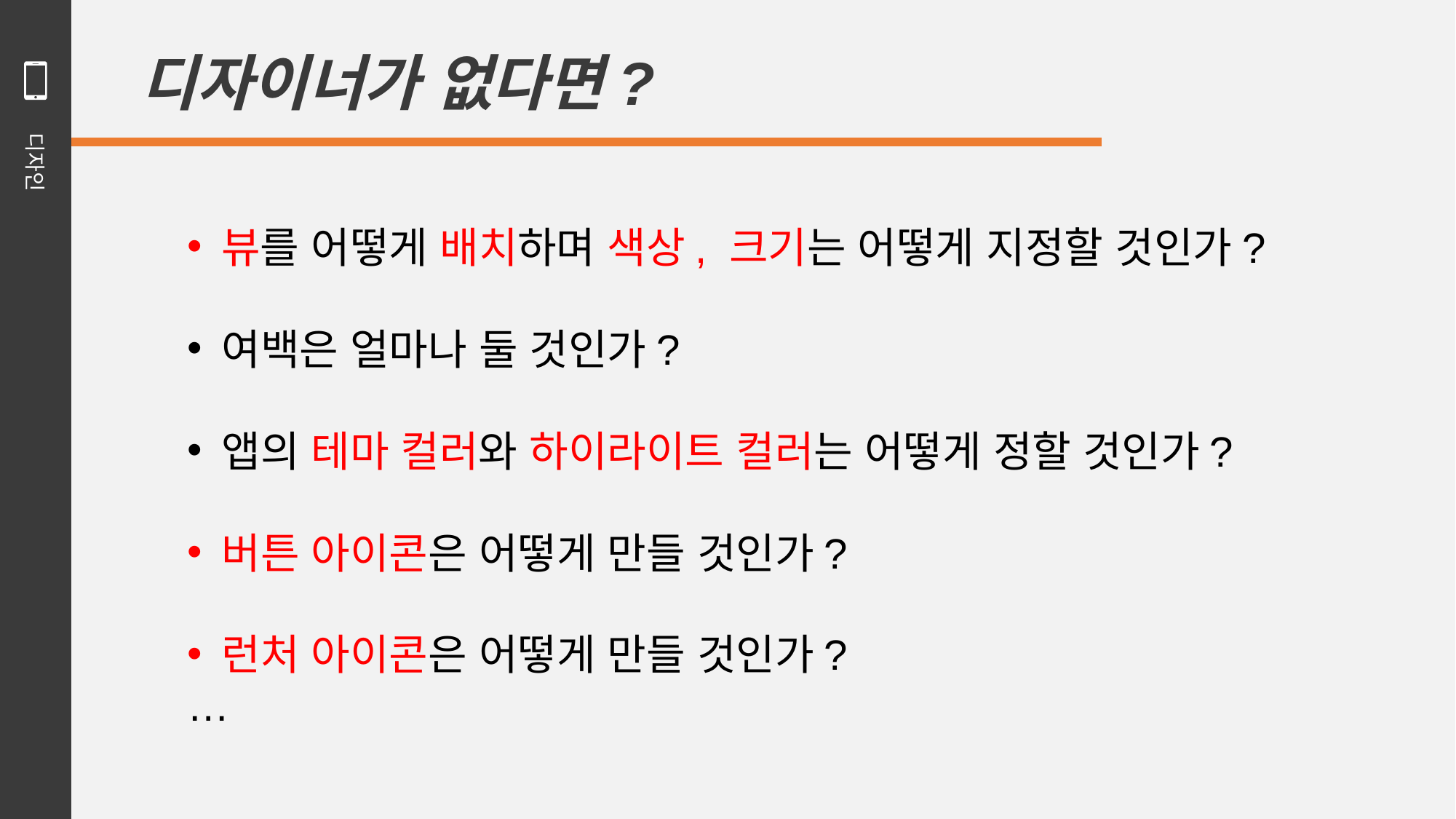

디자이너가 없다면?

뷰를 어떻게 배치하며 색상, 크기는 어떻게 지정할 것인가?

여백은 얼마나 둘 것인가?

앱의 테마 컬러와 하이라이트 컬러는 어떻게 정할 것인가?

버튼 아이콘은 어떻게 만들 것인가?

런처 아이콘은 어떻게 만들 것인가?
…
디자인